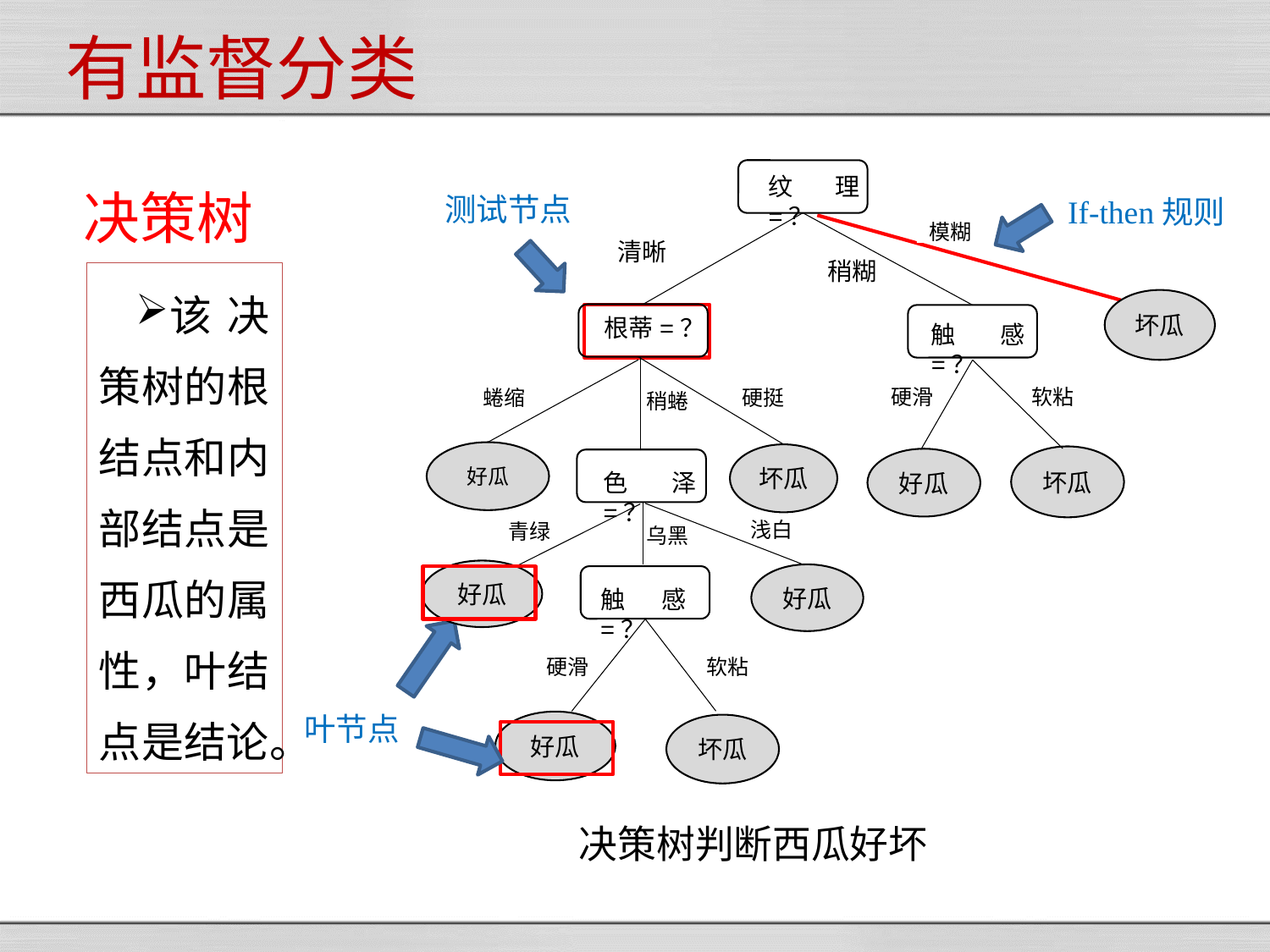

有监督分类
决策树

纹理=？
模糊
清晰
稍糊
坏瓜

根蒂=？

触感=？
硬滑
软粘
蜷缩
硬挺
稍蜷
好瓜
坏瓜
坏瓜
好瓜

色泽=？
浅白
青绿
乌黑
好瓜
好瓜

触感=？
硬滑
软粘
好瓜
坏瓜
测试节点
If-then规则

叶节点

该决策树的根结点和内部结点是西瓜的属性，叶结点是结论。
决策树判断西瓜好坏